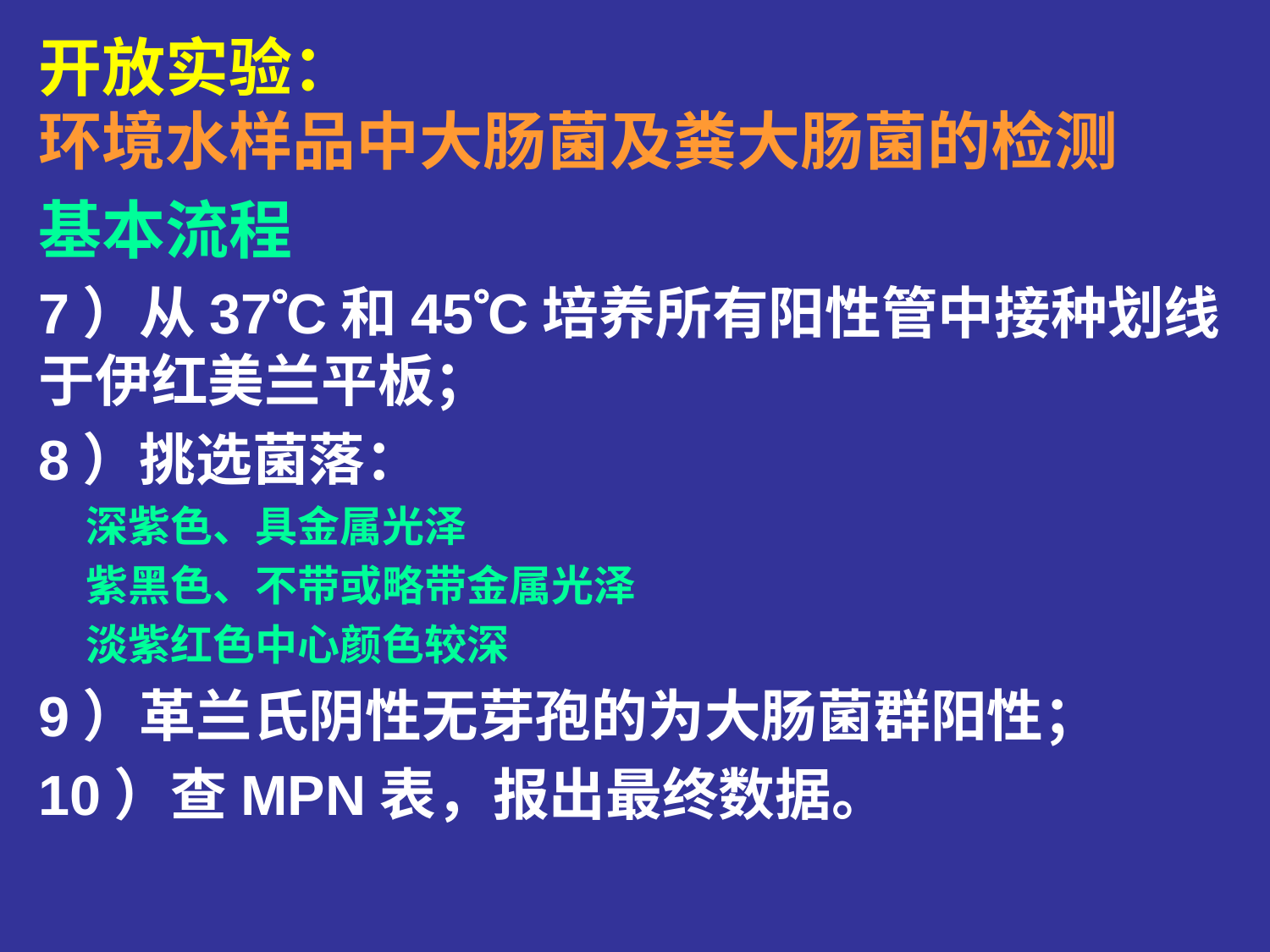

开放实验：
环境水样品中大肠菌及粪大肠菌的检测
基本流程
7）从37°C和45°C培养所有阳性管中接种划线于伊红美兰平板；
8）挑选菌落：
    深紫色、具金属光泽
    紫黑色、不带或略带金属光泽
    淡紫红色中心颜色较深
9）革兰氏阴性无芽孢的为大肠菌群阳性；
10）查MPN表，报出最终数据。